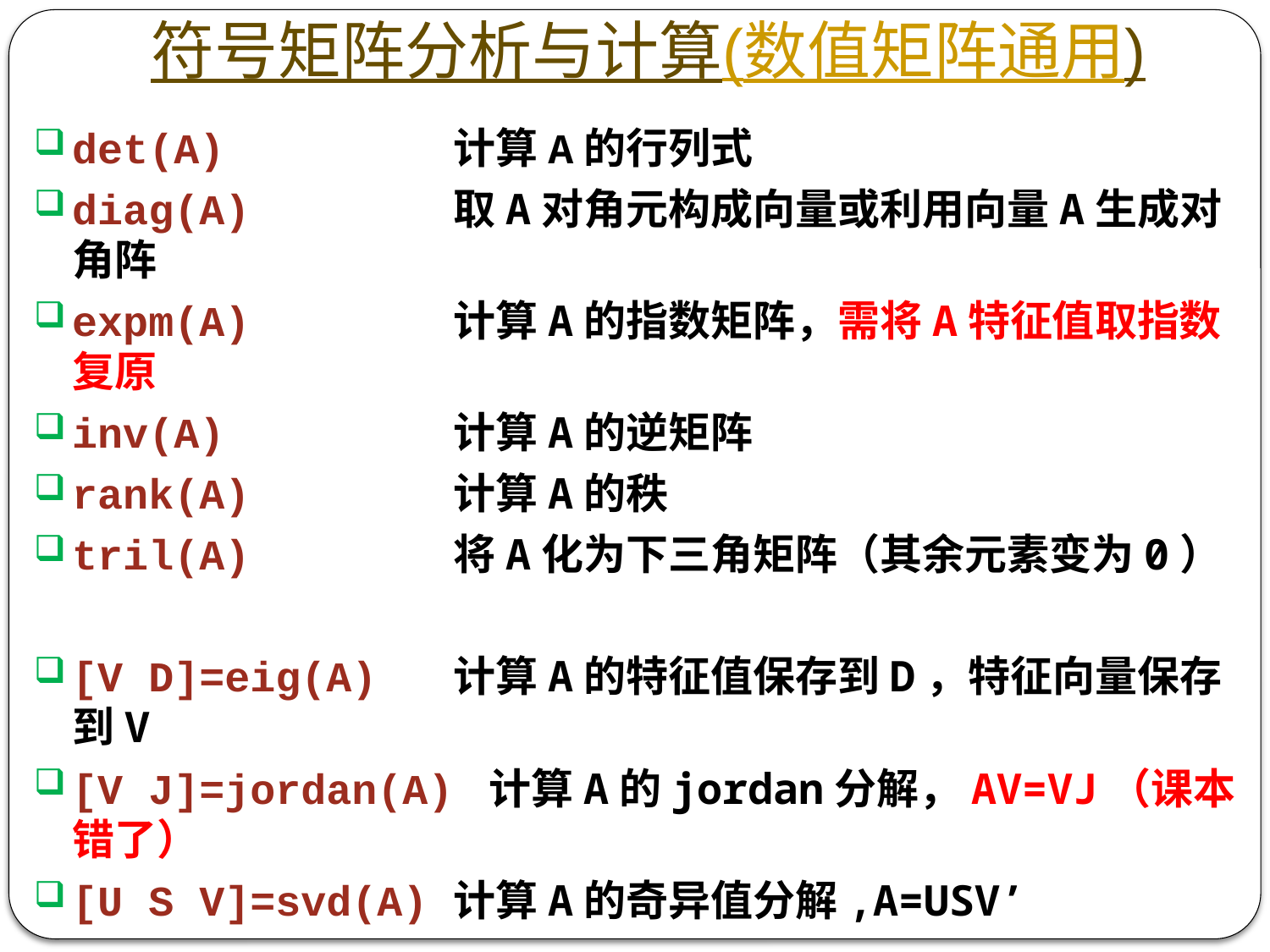

# 符号矩阵分析与计算(数值矩阵通用)
det(A) 		计算A的行列式
diag(A) 		取A对角元构成向量或利用向量A生成对角阵
expm(A) 		计算A的指数矩阵，需将A特征值取指数复原
inv(A) 		计算A的逆矩阵
rank(A)		计算A的秩
tril(A)		将A化为下三角矩阵（其余元素变为0）

[V D]=eig(A) 	计算A的特征值保存到D，特征向量保存到V
[V J]=jordan(A) 计算A的jordan分解，AV=VJ（课本错了）
[U S V]=svd(A)	计算A的奇异值分解,A=USV’

[L U]=lu(A) 	计算A的LU分解，A=LU
[Q R]=qr(A)	计算A的QR分解,A=QR